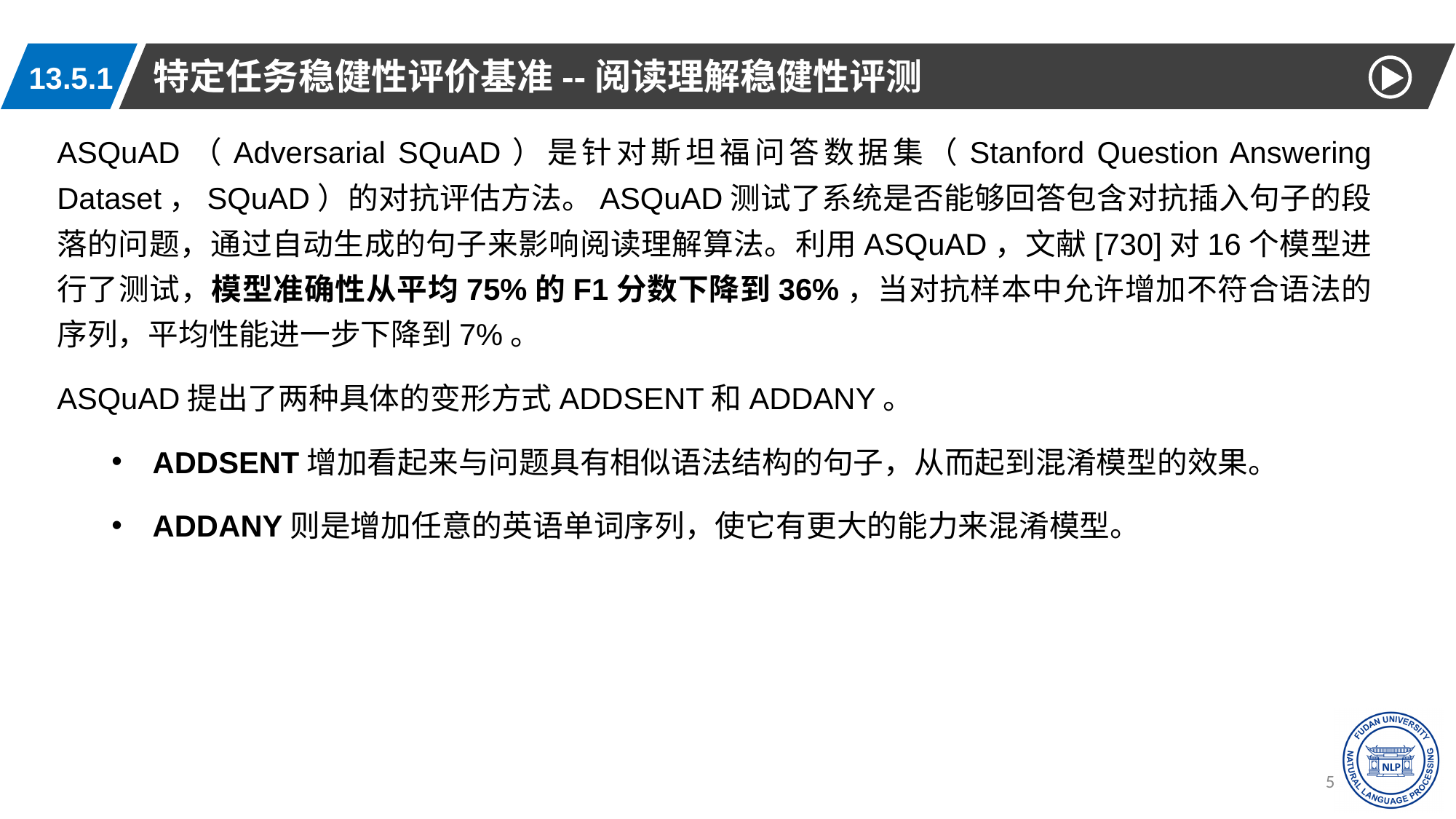

特定任务稳健性评价基准--阅读理解稳健性评测
13.5.1

ASQuAD（Adversarial SQuAD）是针对斯坦福问答数据集（Stanford Question Answering Dataset，SQuAD）的对抗评估方法。ASQuAD测试了系统是否能够回答包含对抗插入句子的段落的问题，通过自动生成的句子来影响阅读理解算法。利用ASQuAD，文献[730]对16个模型进行了测试，模型准确性从平均75%的F1分数下降到36%，当对抗样本中允许增加不符合语法的序列，平均性能进一步下降到7%。
ASQuAD提出了两种具体的变形方式ADDSENT和ADDANY。
ADDSENT增加看起来与问题具有相似语法结构的句子，从而起到混淆模型的效果。
ADDANY则是增加任意的英语单词序列，使它有更大的能力来混淆模型。
58